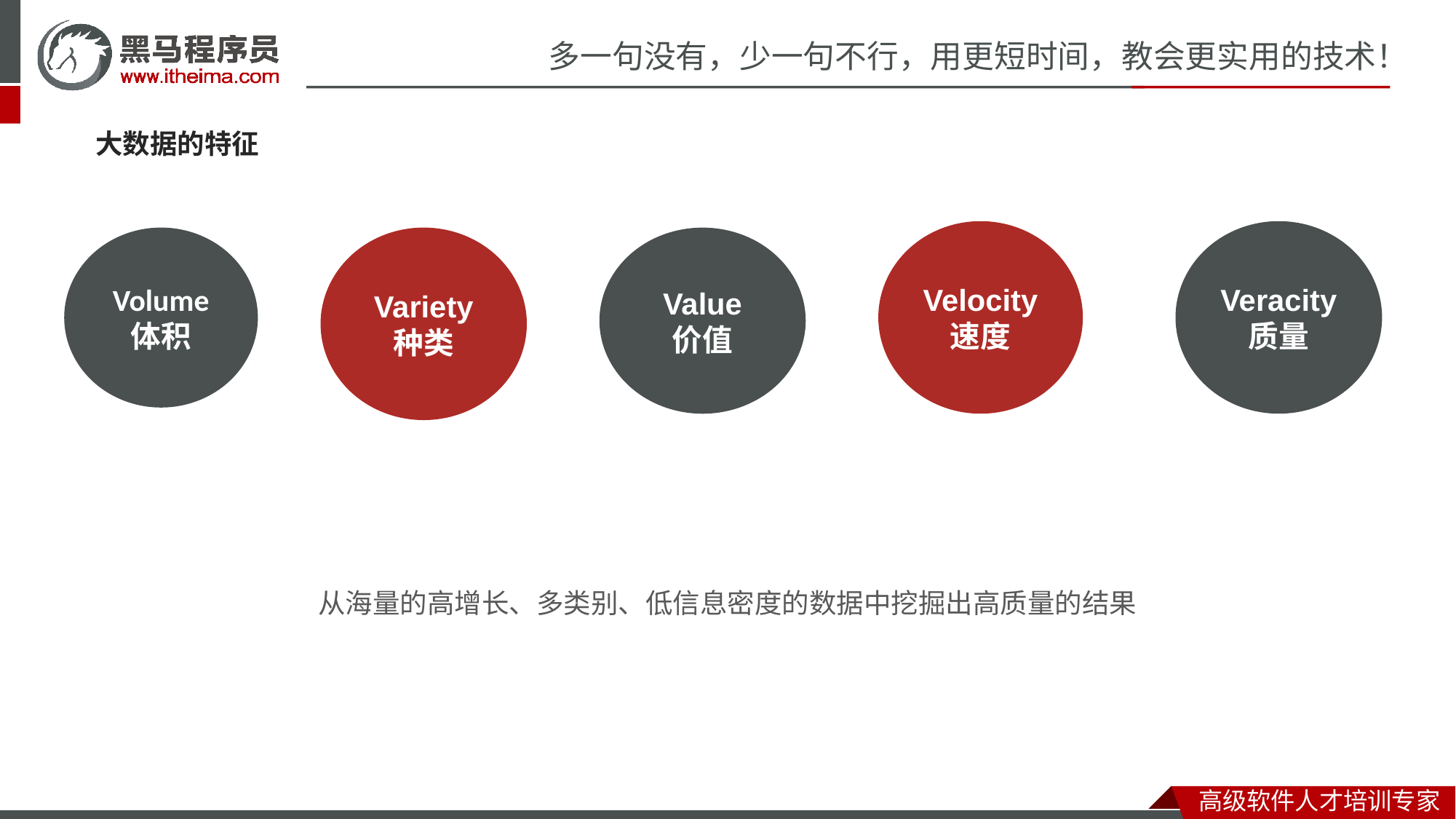

大数据的特征
Velocity
速度
Veracity
质量
Volume
体积
Variety
种类
Value
价值
从海量的高增长、多类别、低信息密度的数据中挖掘出高质量的结果